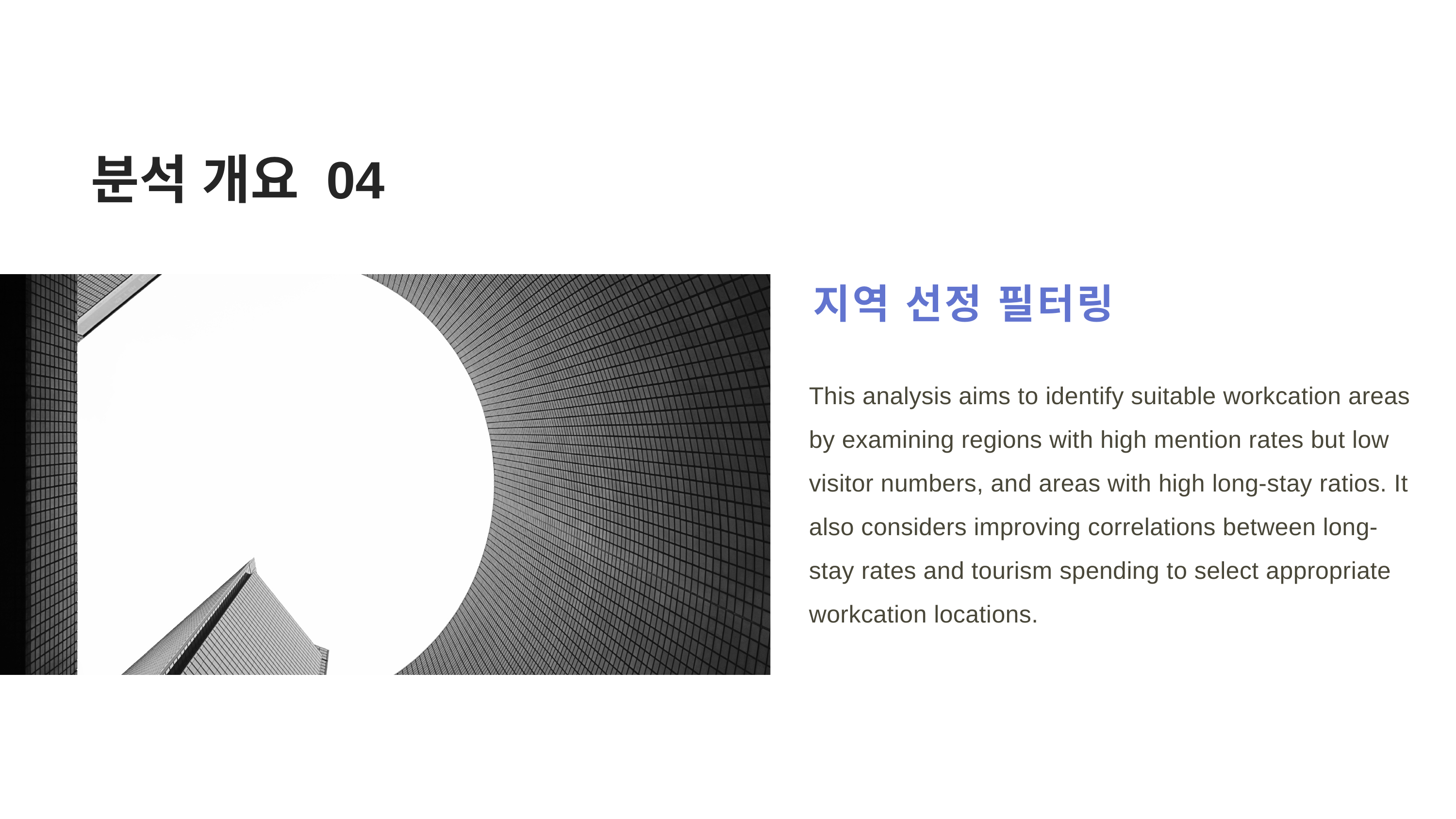

분석 개요 04

지역 선정 필터링
This analysis aims to identify suitable workcation areas by examining regions with high mention rates but low visitor numbers, and areas with high long-stay ratios. It also considers improving correlations between long-stay rates and tourism spending to select appropriate workcation locations.